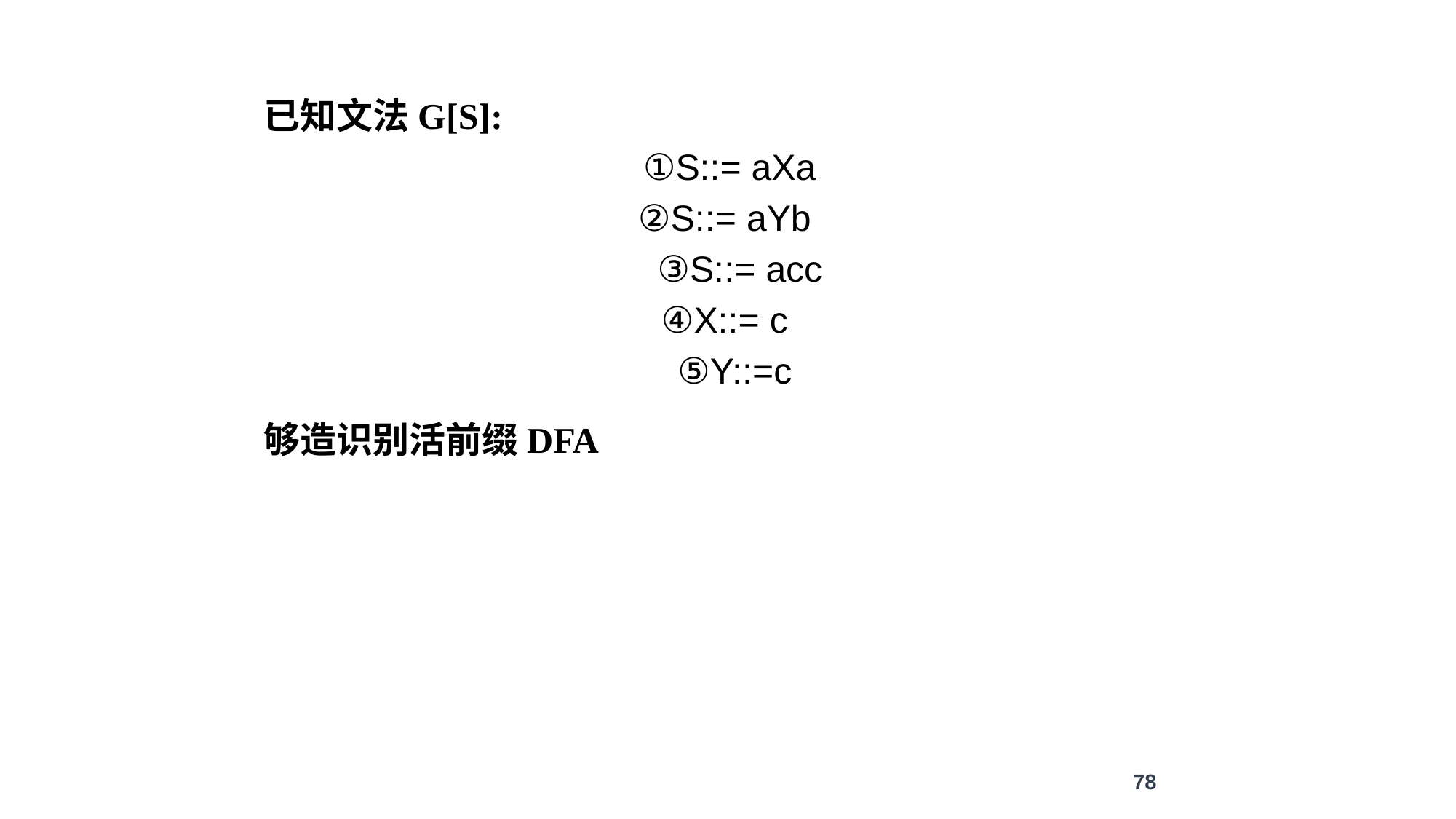

已知文法G[S]:
①S::= aXa
 ②S::= aYb
 ③S::= acc
④X::= c
⑤Y::=c
够造识别活前缀DFA
78